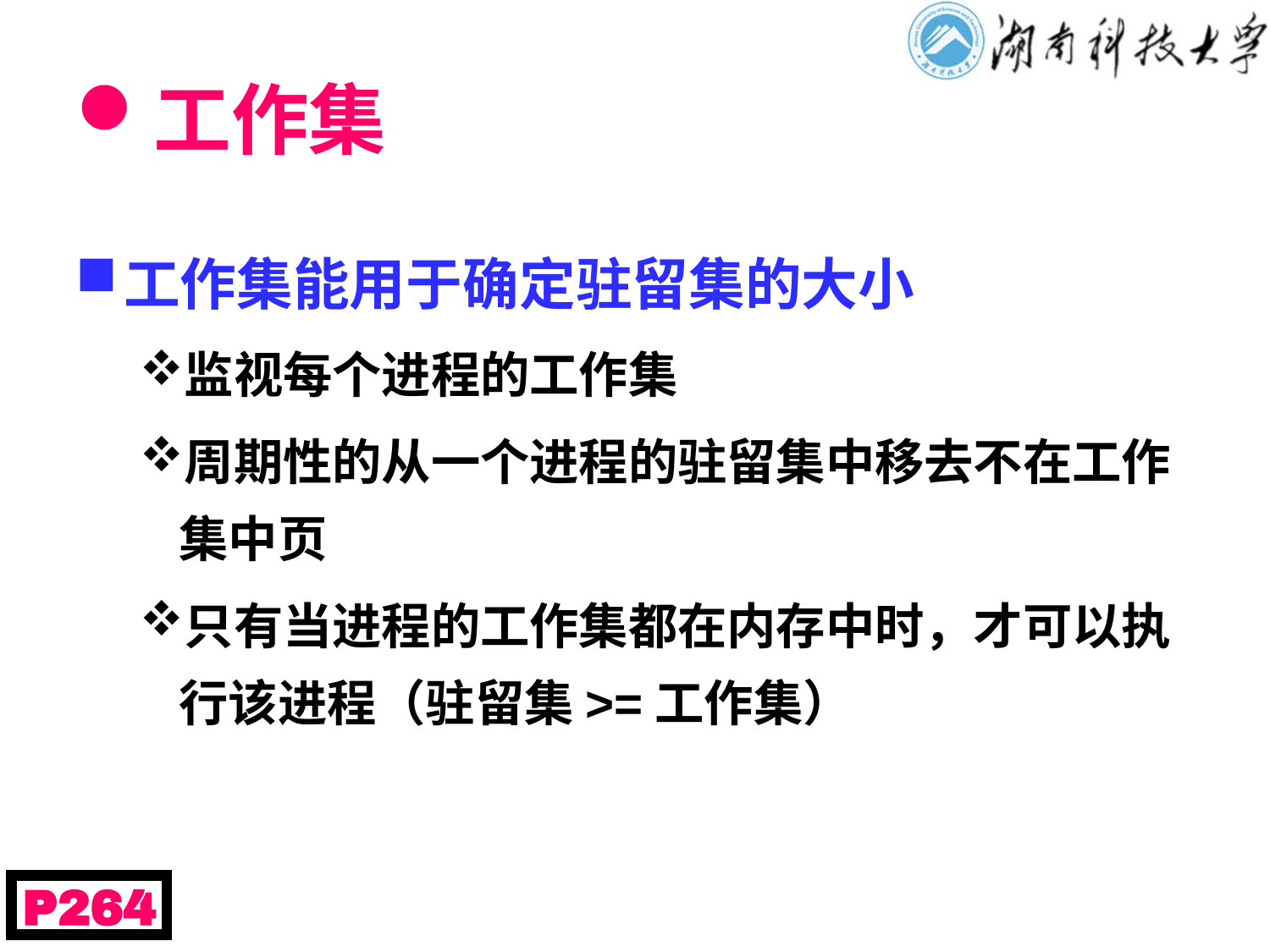

# 工作集
工作集能用于确定驻留集的大小
监视每个进程的工作集
周期性的从一个进程的驻留集中移去不在工作集中页
只有当进程的工作集都在内存中时，才可以执行该进程（驻留集>=工作集）
P264